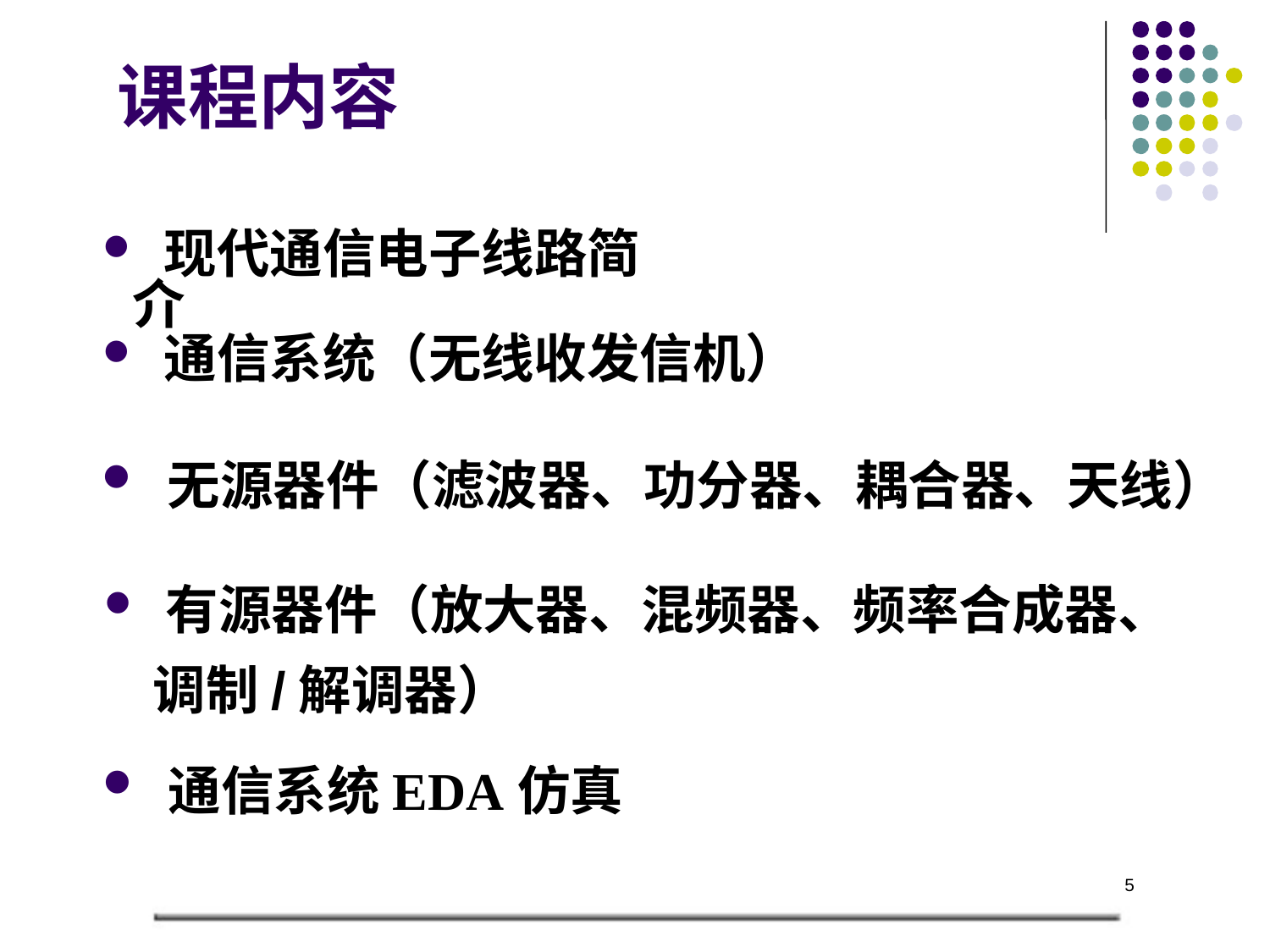

# 课程内容
 现代通信电子线路简介
 通信系统（无线收发信机）
 无源器件（滤波器、功分器、耦合器、天线）
 有源器件（放大器、混频器、频率合成器、
   调制/解调器）
 通信系统EDA仿真
5